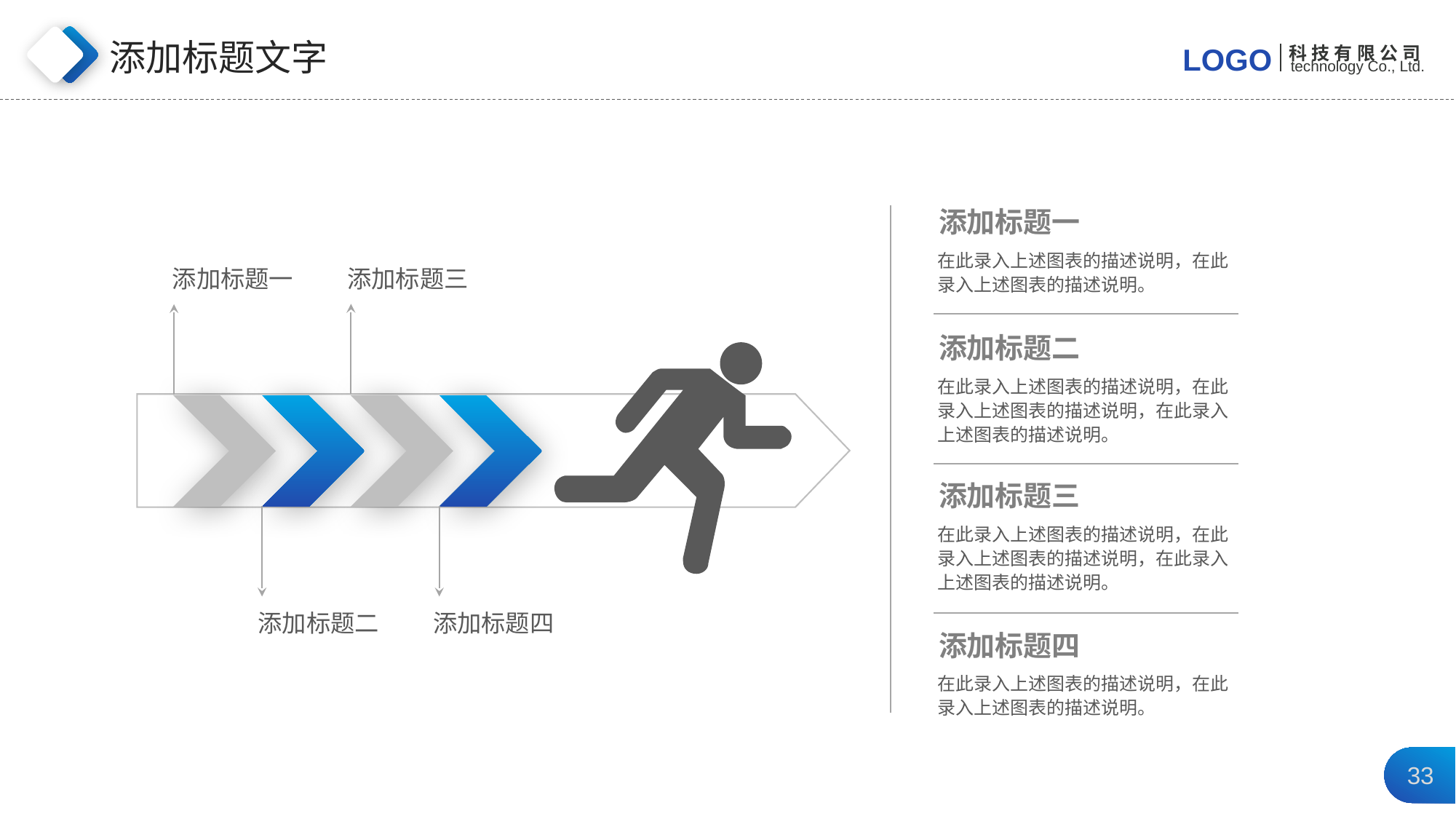

添加标题文字
添加标题一
在此录入上述图表的描述说明，在此录入上述图表的描述说明。
添加标题一
添加标题三
添加标题二

在此录入上述图表的描述说明，在此录入上述图表的描述说明，在此录入上述图表的描述说明。

添加标题三
在此录入上述图表的描述说明，在此录入上述图表的描述说明，在此录入上述图表的描述说明。
添加标题二
添加标题四
添加标题四
在此录入上述图表的描述说明，在此录入上述图表的描述说明。